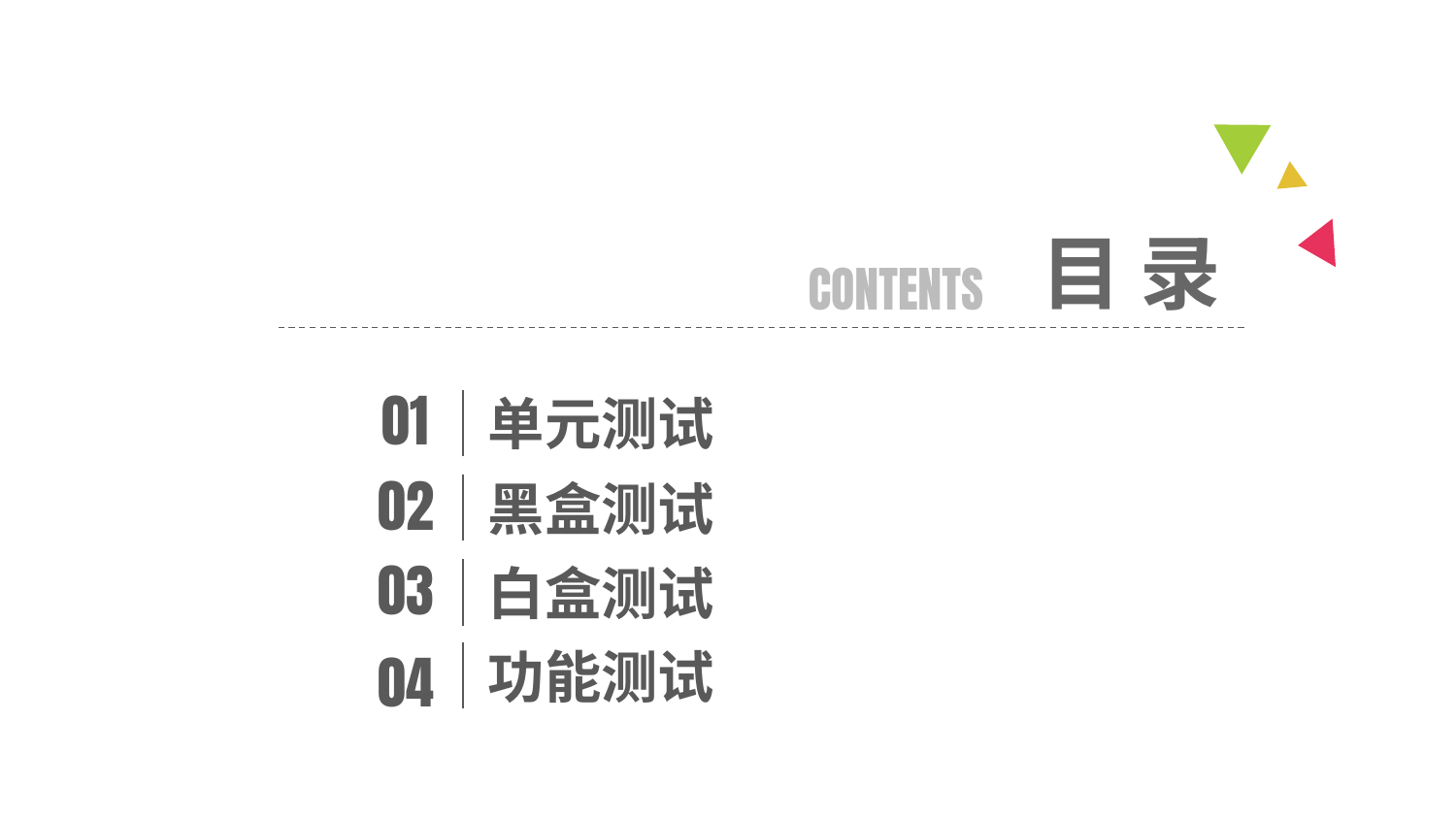

目 录
CONTENTS

01
单元测试
02
黑盒测试
03
白盒测试
功能测试
04